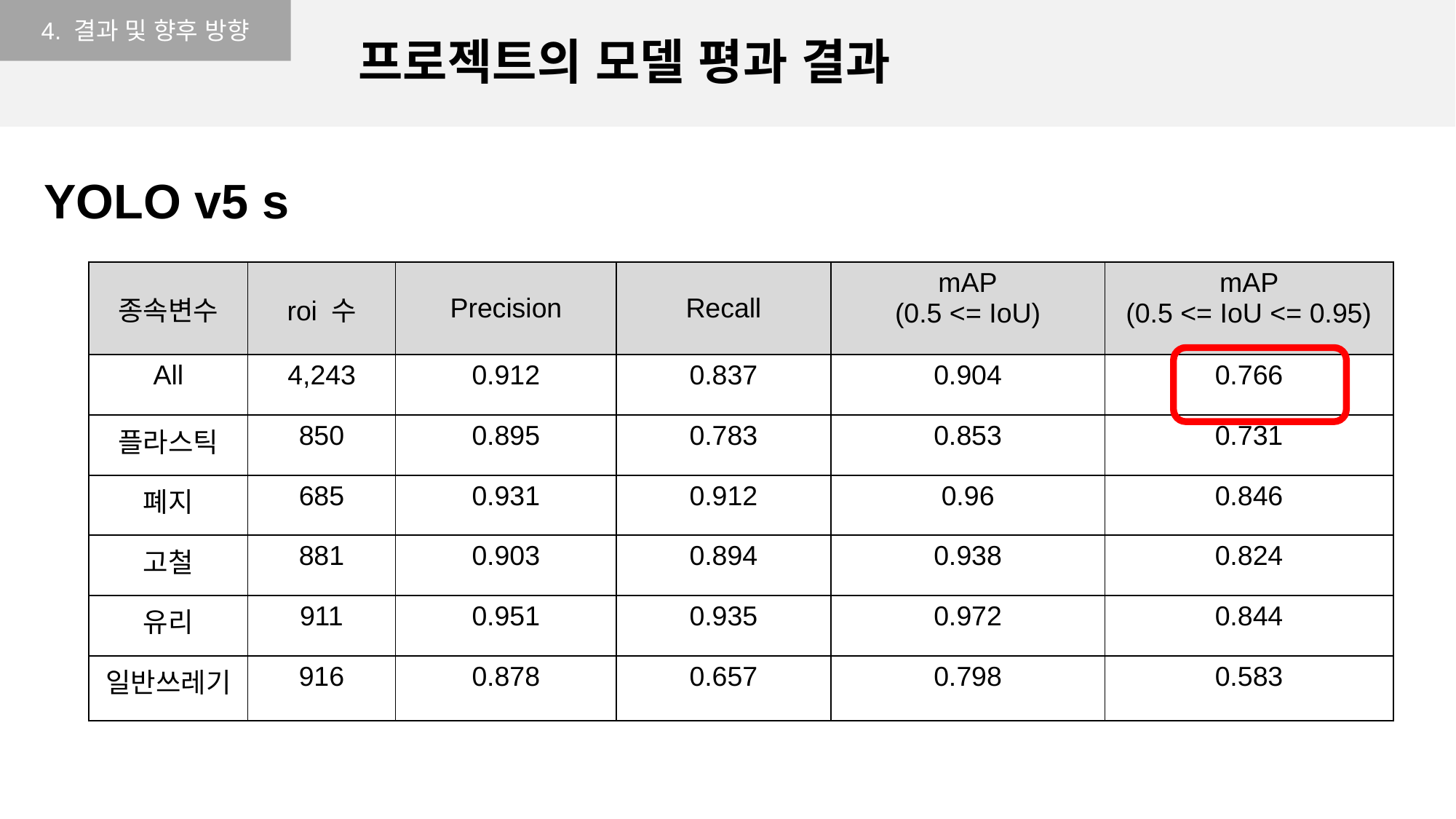

4. 결과 및 향후 방향

프로젝트의 모델 평과 결과
YOLO v5 s
| 종속변수 | roi 수 | Precision | Recall | mAP (0.5 <= IoU) | mAP (0.5 <= IoU <= 0.95) |
| --- | --- | --- | --- | --- | --- |
| All | 4,243 | 0.912 | 0.837 | 0.904 | 0.766 |
| 플라스틱 | 850 | 0.895 | 0.783 | 0.853 | 0.731 |
| 폐지 | 685 | 0.931 | 0.912 | 0.96 | 0.846 |
| 고철 | 881 | 0.903 | 0.894 | 0.938 | 0.824 |
| 유리 | 911 | 0.951 | 0.935 | 0.972 | 0.844 |
| 일반쓰레기 | 916 | 0.878 | 0.657 | 0.798 | 0.583 |